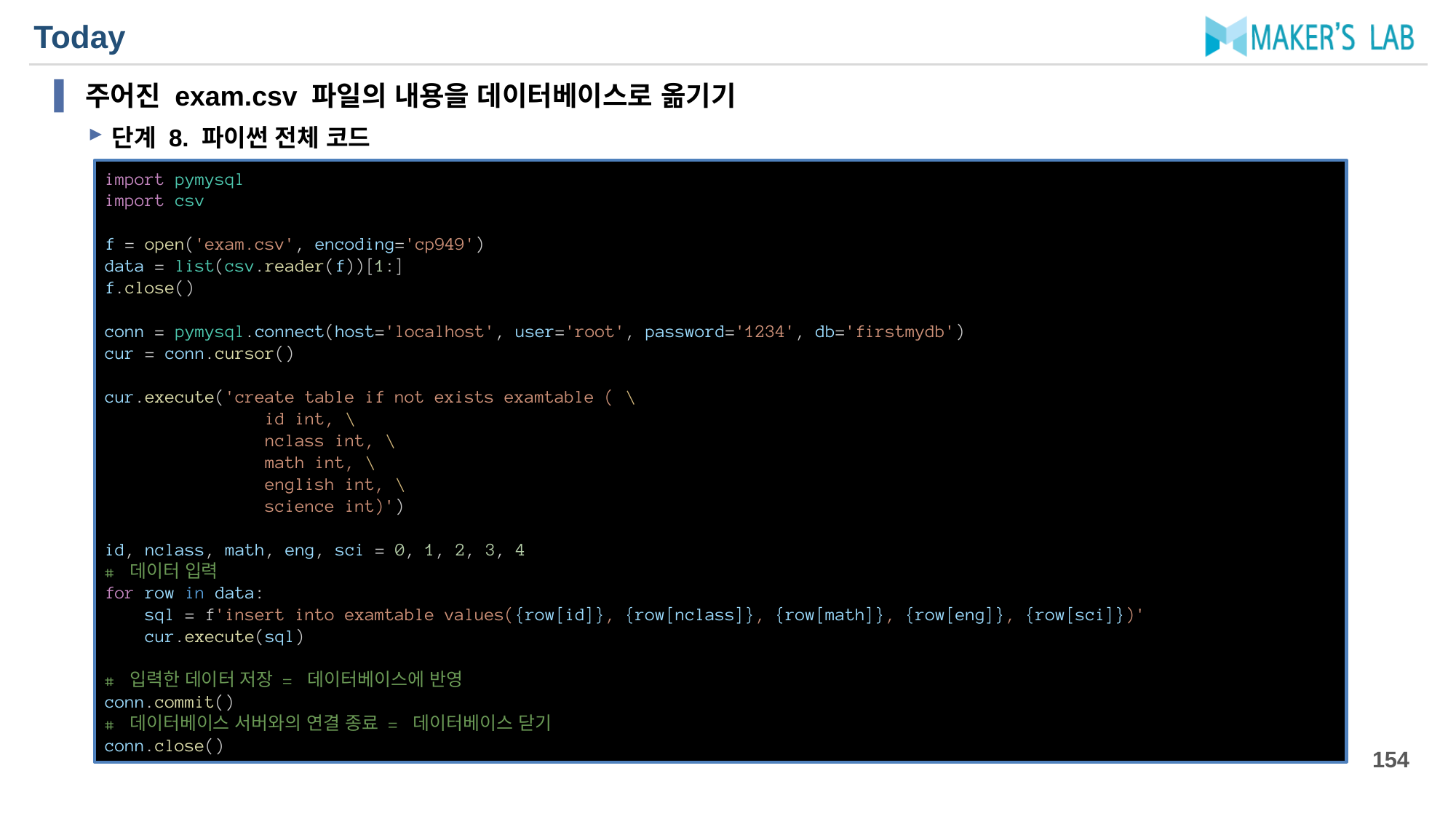

# Today
주어진 exam.csv 파일의 내용을 데이터베이스로 옮기기
단계 8. 파이썬 전체 코드
import pymysql
import csv
f = open('exam.csv', encoding='cp949')
data = list(csv.reader(f))[1:]
f.close()
conn = pymysql.connect(host='localhost', user='root', password='1234', db='firstmydb')
cur = conn.cursor()
cur.execute('create table if not exists examtable ( \
                id int, \
                nclass int, \
                math int, \
                english int, \
                science int)')
id, nclass, math, eng, sci = 0, 1, 2, 3, 4
# 데이터 입력
for row in data:
    sql = f'insert into examtable values({row[id]}, {row[nclass]}, {row[math]}, {row[eng]}, {row[sci]})'
    cur.execute(sql)
# 입력한 데이터 저장 = 데이터베이스에 반영
conn.commit()
# 데이터베이스 서버와의 연결 종료 = 데이터베이스 닫기
conn.close()
154